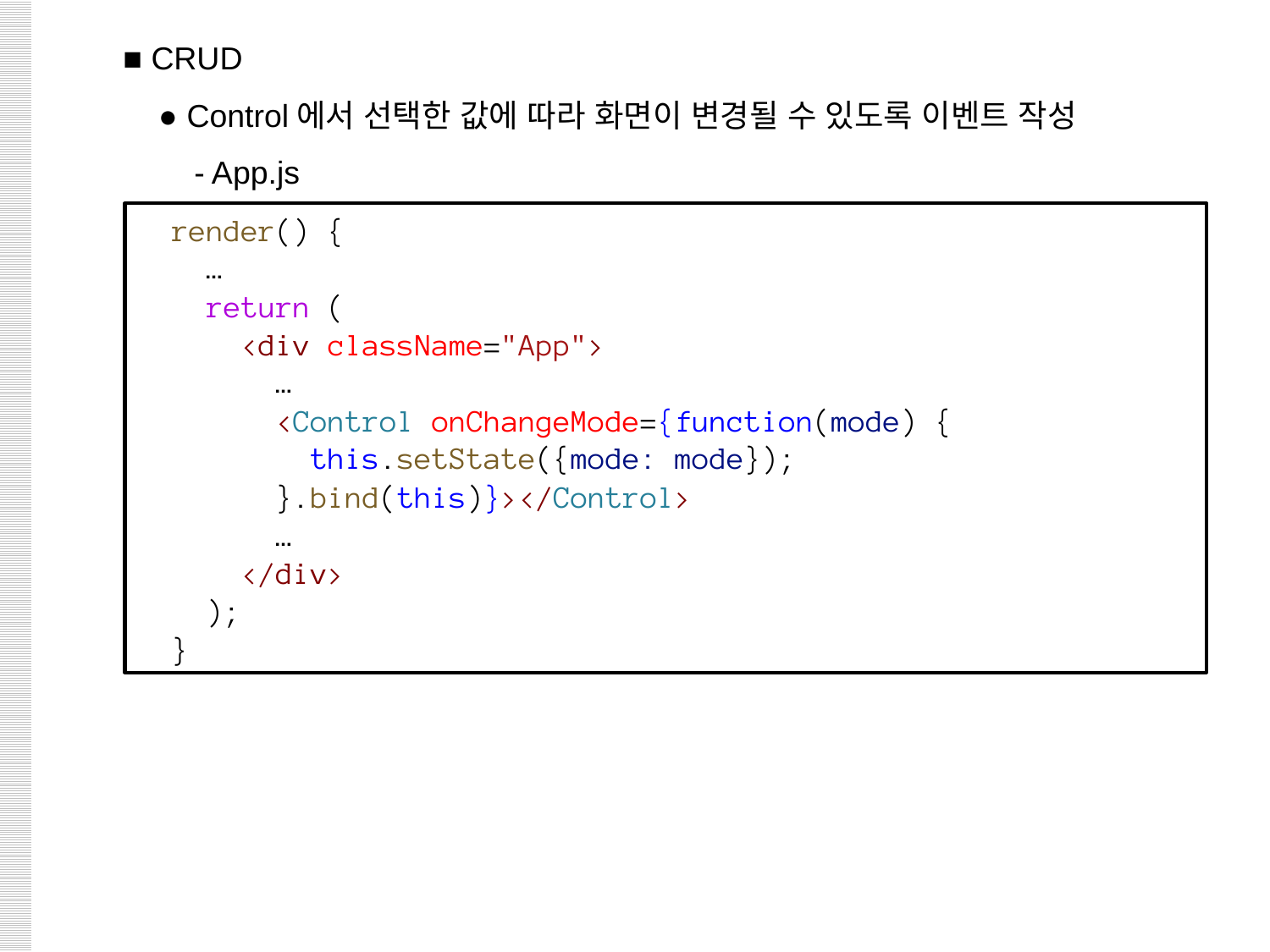

■ CRUD
    ● Control에서 선택한 값에 따라 화면이 변경될 수 있도록 이벤트 작성
        - App.js
  render() {
    …    
    return (
      <div className="App">
        …
        <Control onChangeMode={function(mode) {
          this.setState({mode: mode});
        }.bind(this)}></Control>
        …
      </div>
    );
  }